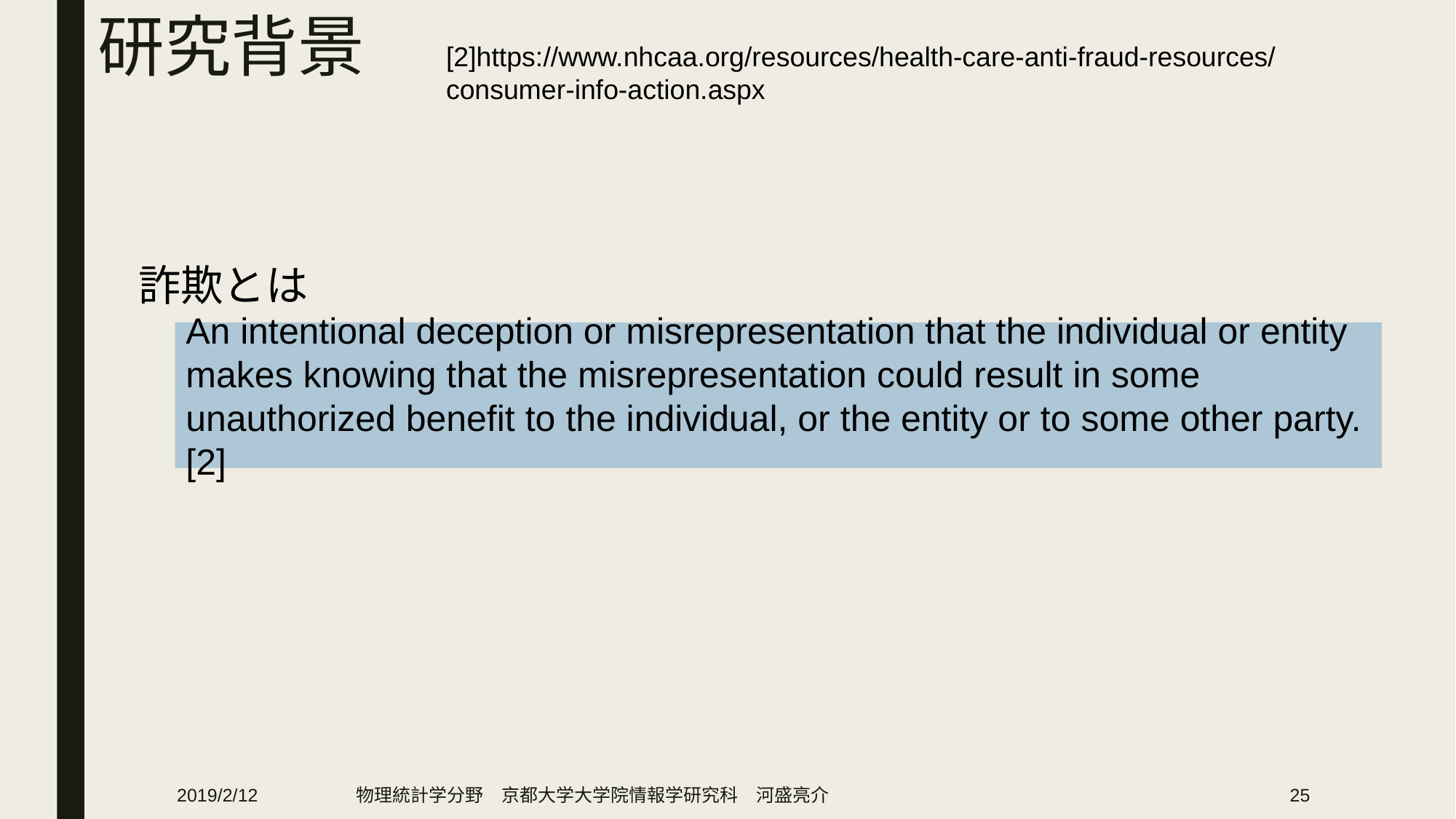

# 研究背景
[2]https://www.nhcaa.org/resources/health-care-anti-fraud-resources/ consumer-info-action.aspx

詐欺とは

An intentional deception or misrepresentation that the individual or entity makes knowing that the misrepresentation could result in some unauthorized benefit to the individual, or the entity or to some other party.[2]
2019/2/12
物理統計学分野　京都大学大学院情報学研究科　河盛亮介
25